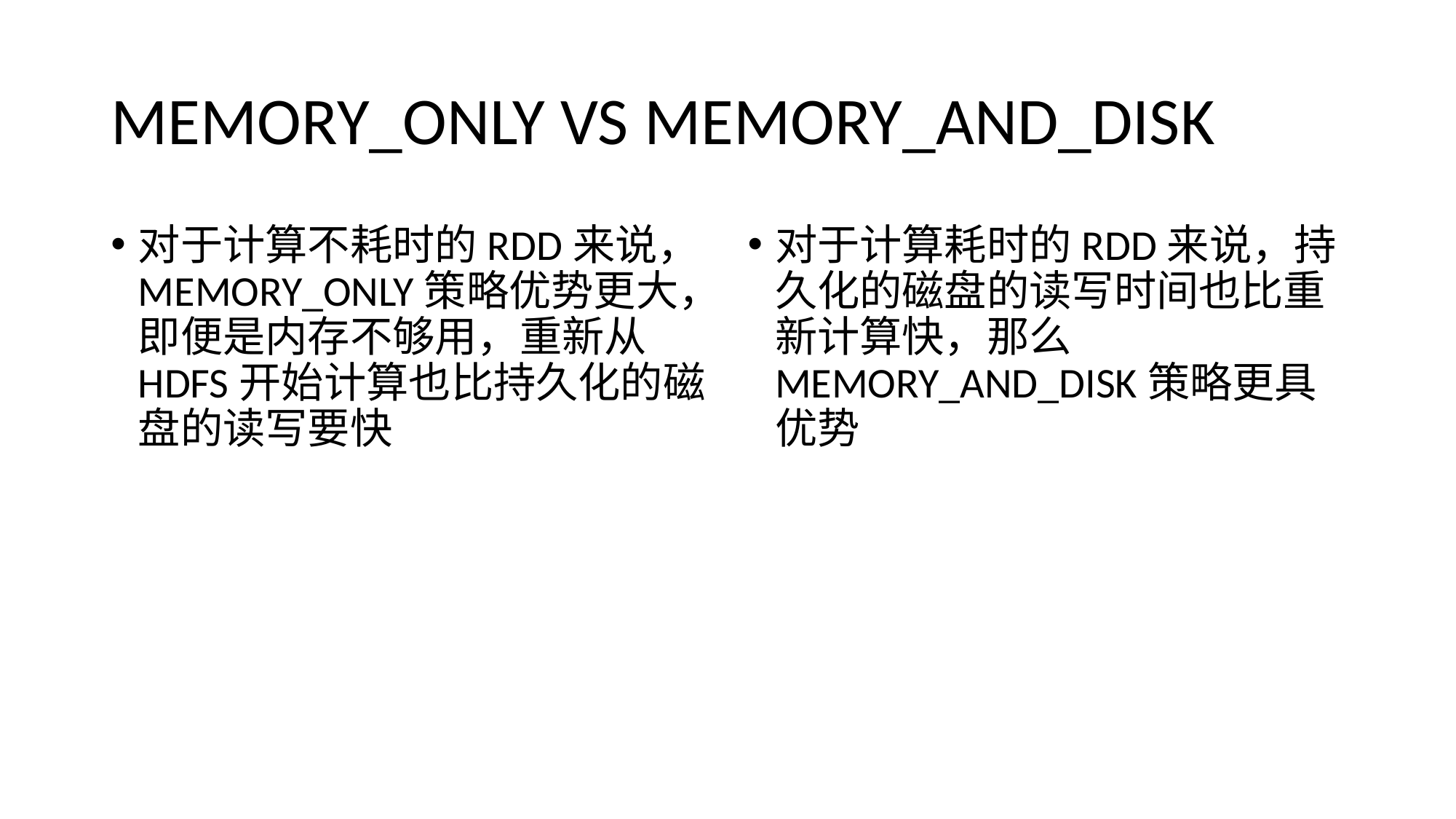

# MEMORY_ONLY VS MEMORY_AND_DISK
对于计算不耗时的RDD来说，MEMORY_ONLY策略优势更大，即便是内存不够用，重新从HDFS开始计算也比持久化的磁盘的读写要快
对于计算耗时的RDD来说，持久化的磁盘的读写时间也比重新计算快，那么MEMORY_AND_DISK策略更具优势